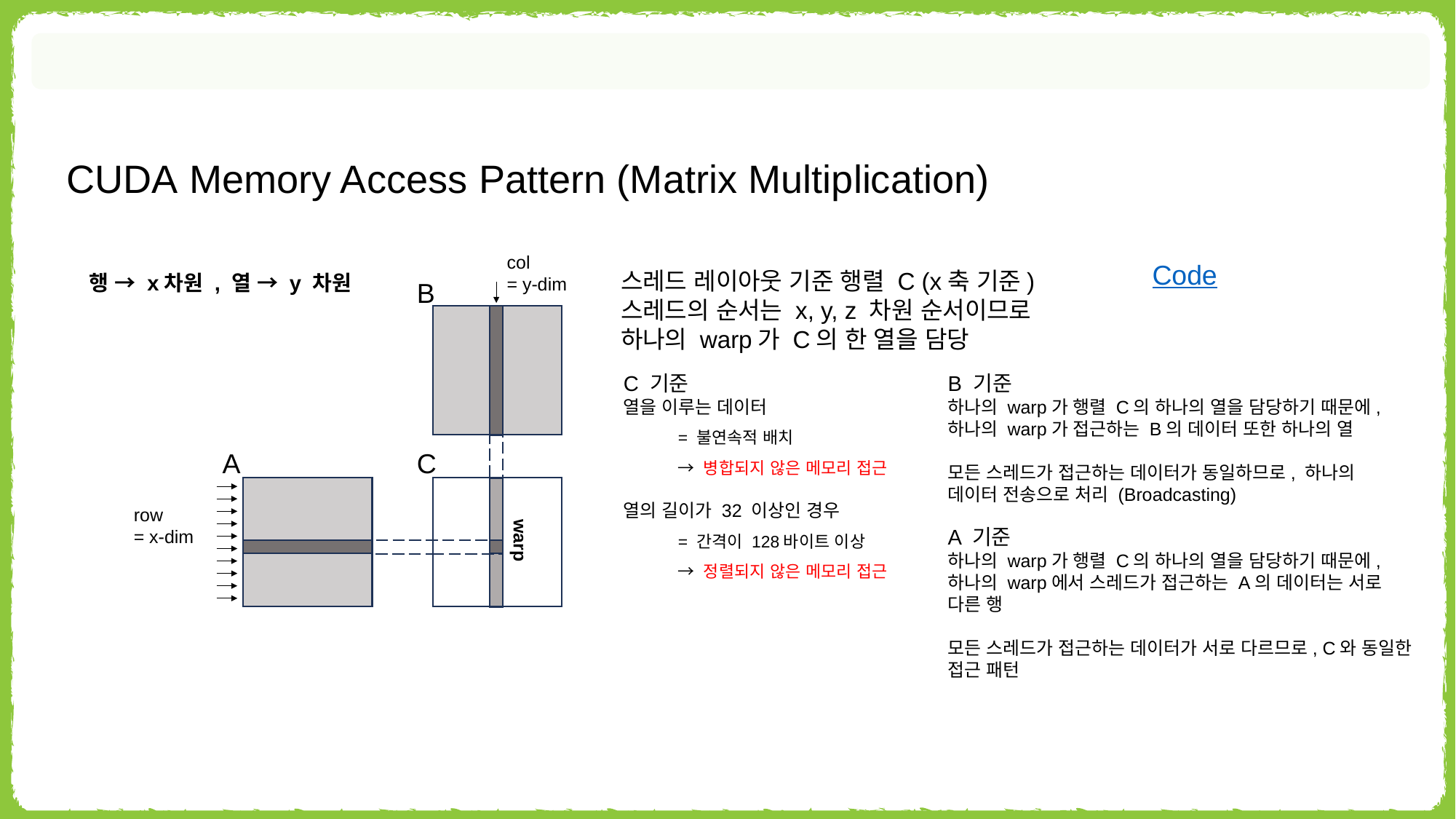

CUDA Memory Access Pattern (Matrix Multiplication)
col
= y-dim
B

A
C

row
= x-dim
warp

행 → x차원 , 열 → y 차원
Code
스레드 레이아웃 기준 행렬 C (x축 기준)
스레드의 순서는 x, y, z 차원 순서이므로
하나의 warp가 C의 한 열을 담당

C 기준
열을 이루는 데이터
= 불연속적 배치
→ 병합되지 않은 메모리 접근

열의 길이가 32 이상인 경우
= 간격이 128바이트 이상
→ 정렬되지 않은 메모리 접근
B 기준
하나의 warp가 행렬 C의 하나의 열을 담당하기 때문에, 하나의 warp가 접근하는 B의 데이터 또한 하나의 열

모든 스레드가 접근하는 데이터가 동일하므로, 하나의
데이터 전송으로 처리 (Broadcasting)
A 기준
하나의 warp가 행렬 C의 하나의 열을 담당하기 때문에, 하나의 warp에서 스레드가 접근하는 A의 데이터는 서로 다른 행

모든 스레드가 접근하는 데이터가 서로 다르므로, C와 동일한 접근 패턴